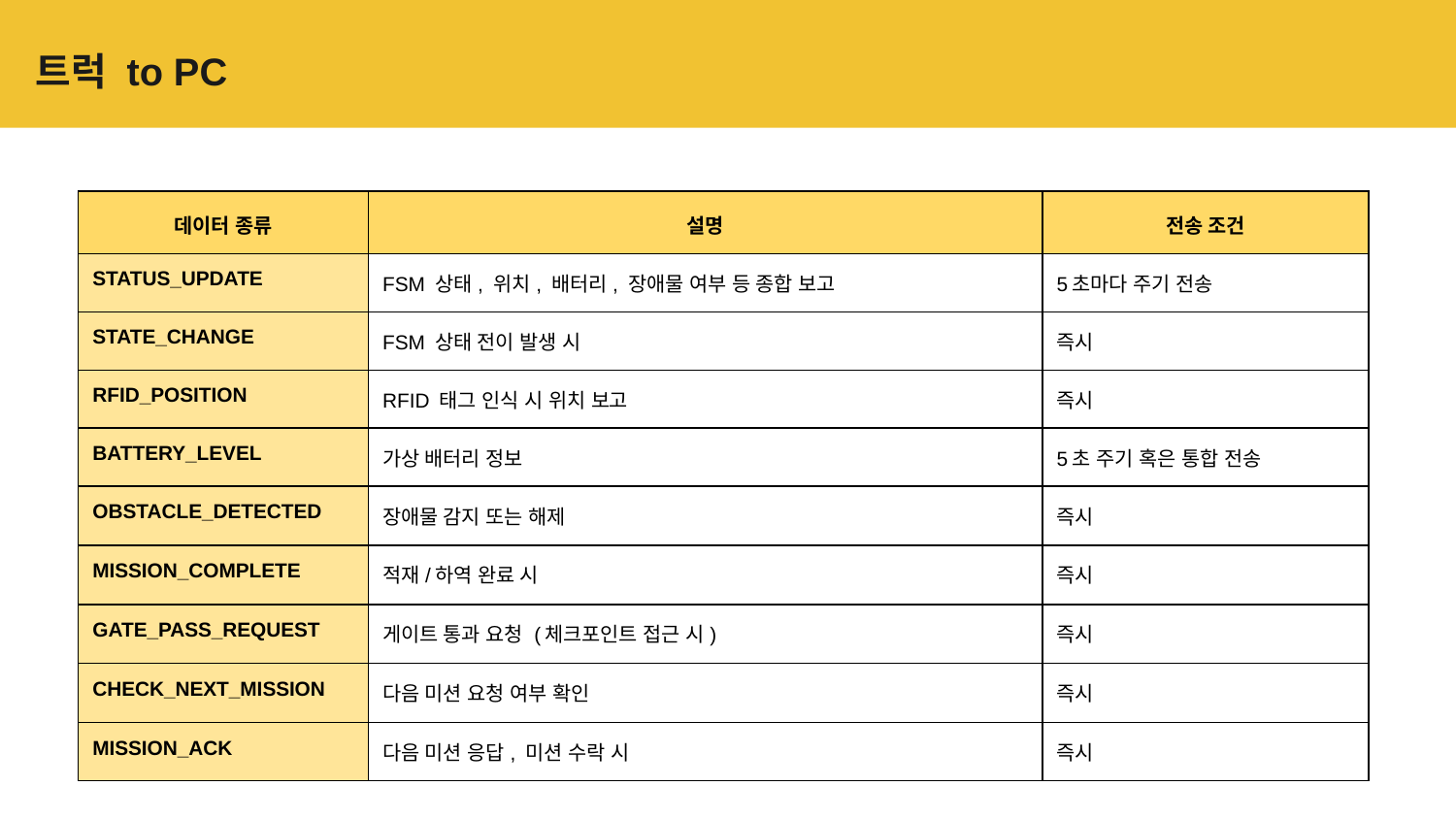

# 트럭 to PC
| 데이터 종류 | 설명 | 전송 조건 |
| --- | --- | --- |
| STATUS\_UPDATE | FSM 상태, 위치, 배터리, 장애물 여부 등 종합 보고 | 5초마다 주기 전송 |
| STATE\_CHANGE | FSM 상태 전이 발생 시 | 즉시 |
| RFID\_POSITION | RFID 태그 인식 시 위치 보고 | 즉시 |
| BATTERY\_LEVEL | 가상 배터리 정보 | 5초 주기 혹은 통합 전송 |
| OBSTACLE\_DETECTED | 장애물 감지 또는 해제 | 즉시 |
| MISSION\_COMPLETE | 적재/하역 완료 시 | 즉시 |
| GATE\_PASS\_REQUEST | 게이트 통과 요청 (체크포인트 접근 시) | 즉시 |
| CHECK\_NEXT\_MISSION | 다음 미션 요청 여부 확인 | 즉시 |
| MISSION\_ACK | 다음 미션 응답, 미션 수락 시 | 즉시 |